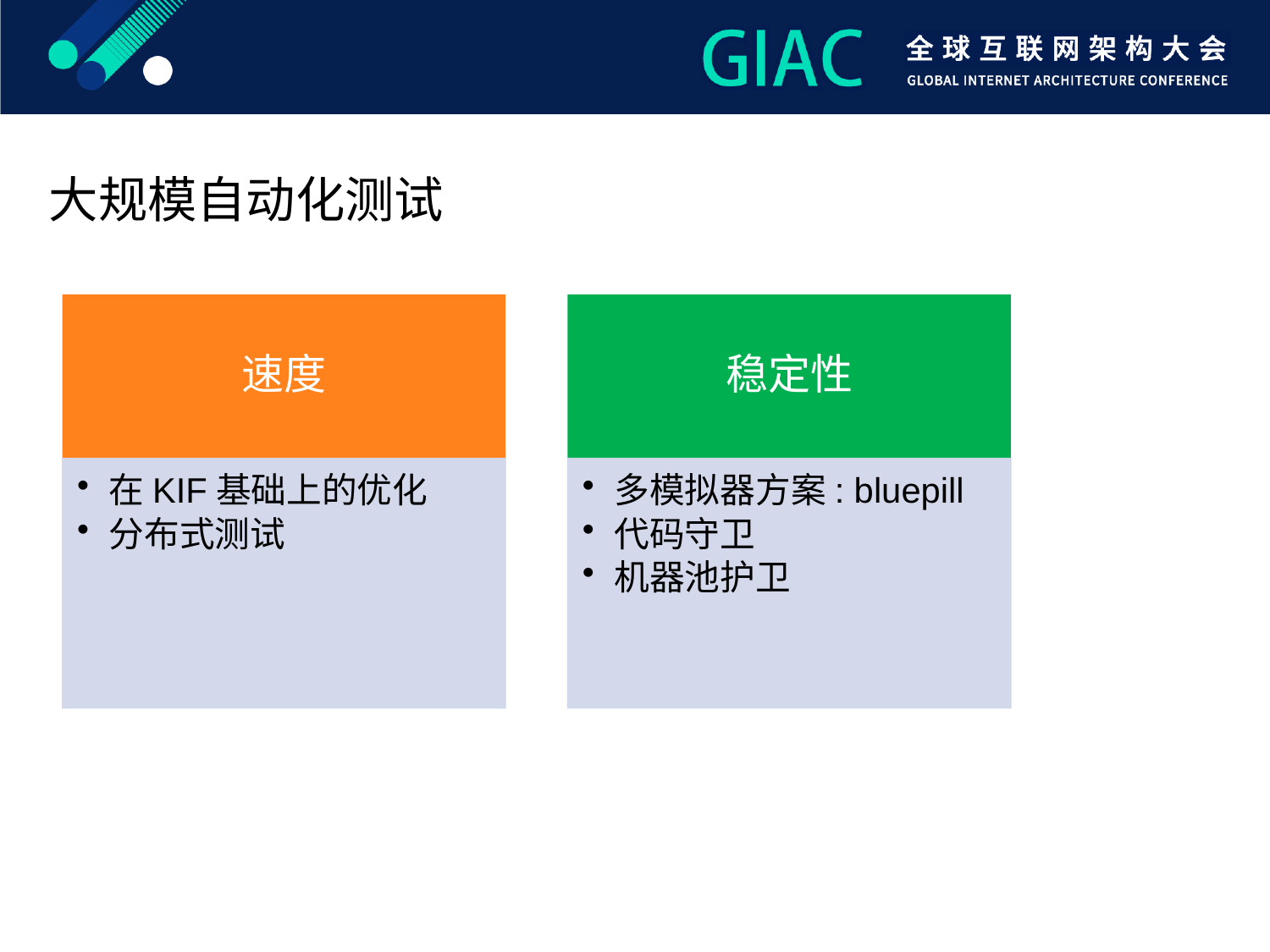

大规模自动化测试
速度
在KIF基础上的优化
分布式测试

稳定性
多模拟器方案: bluepill
代码守卫
机器池护卫